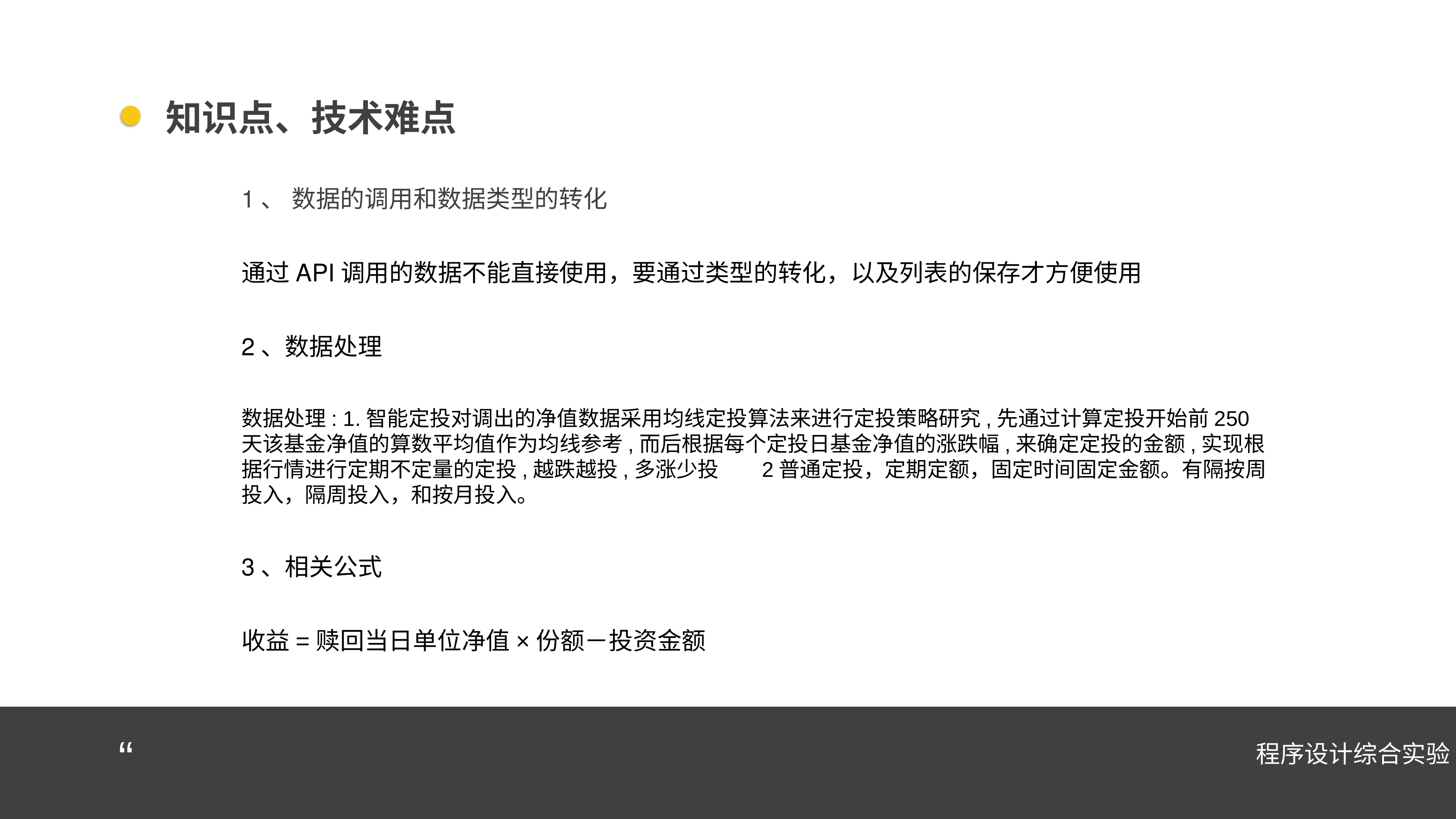

知识点、技术难点
1、 数据的调用和数据类型的转化
通过API调用的数据不能直接使用，要通过类型的转化，以及列表的保存才方便使用
2、数据处理
数据处理: 1.智能定投对调出的净值数据采用均线定投算法来进行定投策略研究,先通过计算定投开始前250天该基金净值的算数平均值作为均线参考,而后根据每个定投日基金净值的涨跌幅,来确定定投的金额,实现根据行情进行定期不定量的定投,越跌越投,多涨少投        2普通定投，定期定额，固定时间固定金额。有隔按周投入，隔周投入，和按月投入。
3、相关公式
收益=赎回当日单位净值×份额－投资金额

“